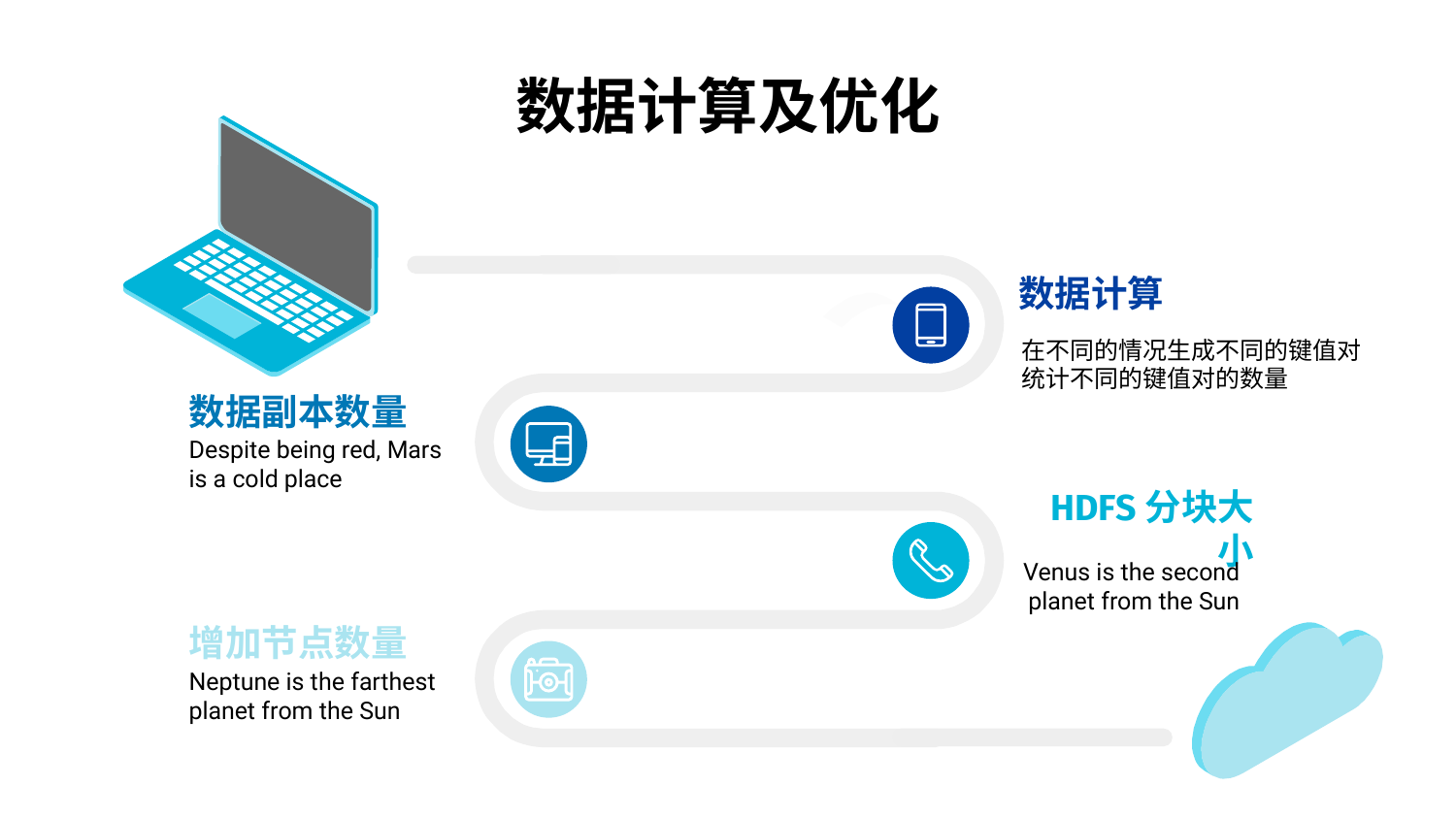

# 数据计算及优化

数据计算

在不同的情况生成不同的键值对
统计不同的键值对的数量
数据副本数量

Despite being red, Mars is a cold place

HDFS分块大小

Venus is the second planet from the Sun

增加节点数量

Neptune is the farthest planet from the Sun